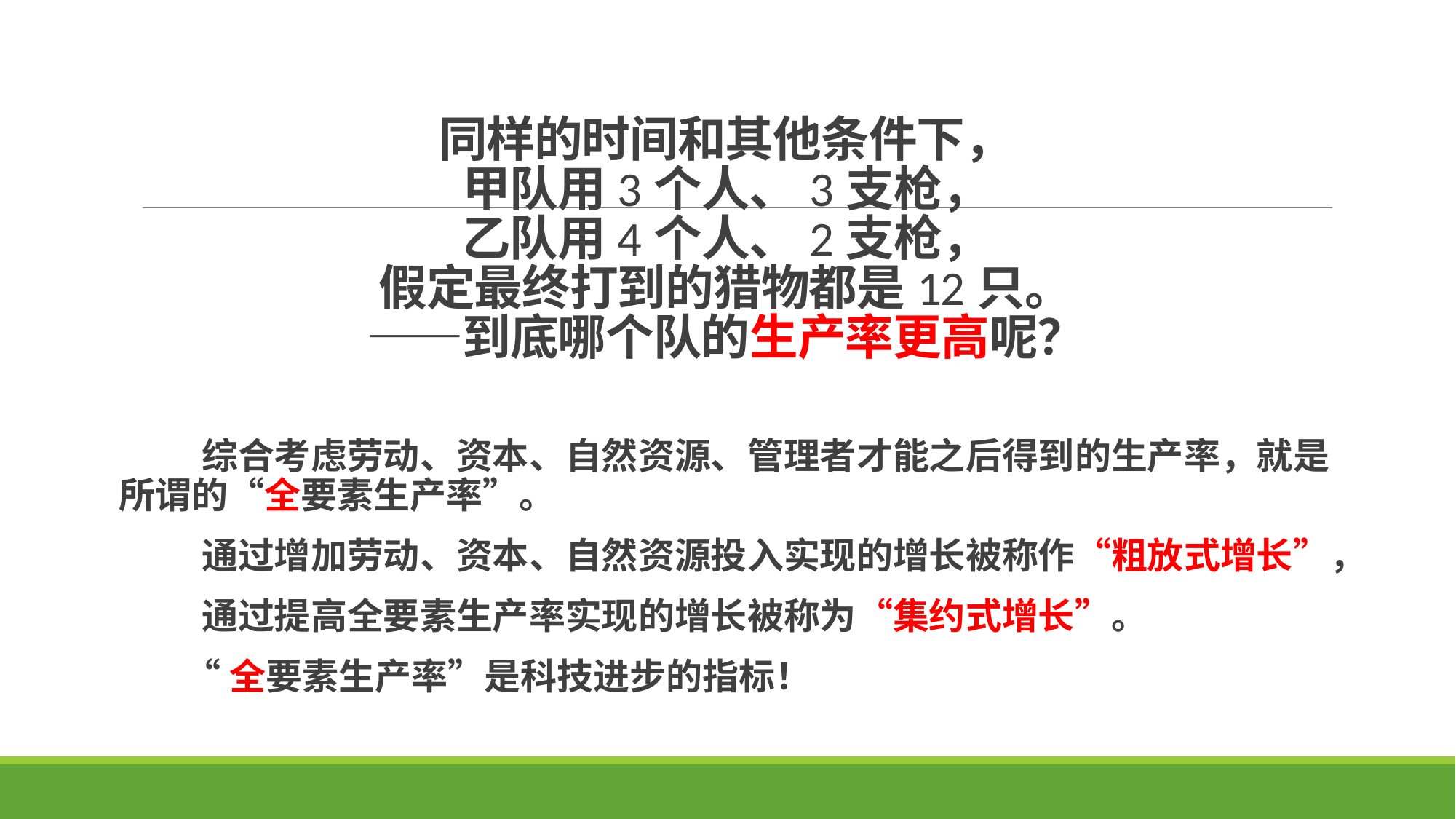

# 同样的时间和其他条件下， 甲队用3个人、3支枪， 乙队用4个人、2支枪， 假定最终打到的猎物都是12只。 ——到底哪个队的生产率更高呢？
         综合考虑劳动、资本、自然资源、管理者才能之后得到的生产率，就是所谓的“全要素生产率”。
         通过增加劳动、资本、自然资源投入实现的增长被称作“粗放式增长”，
         通过提高全要素生产率实现的增长被称为“集约式增长”。
        “全要素生产率”是科技进步的指标！